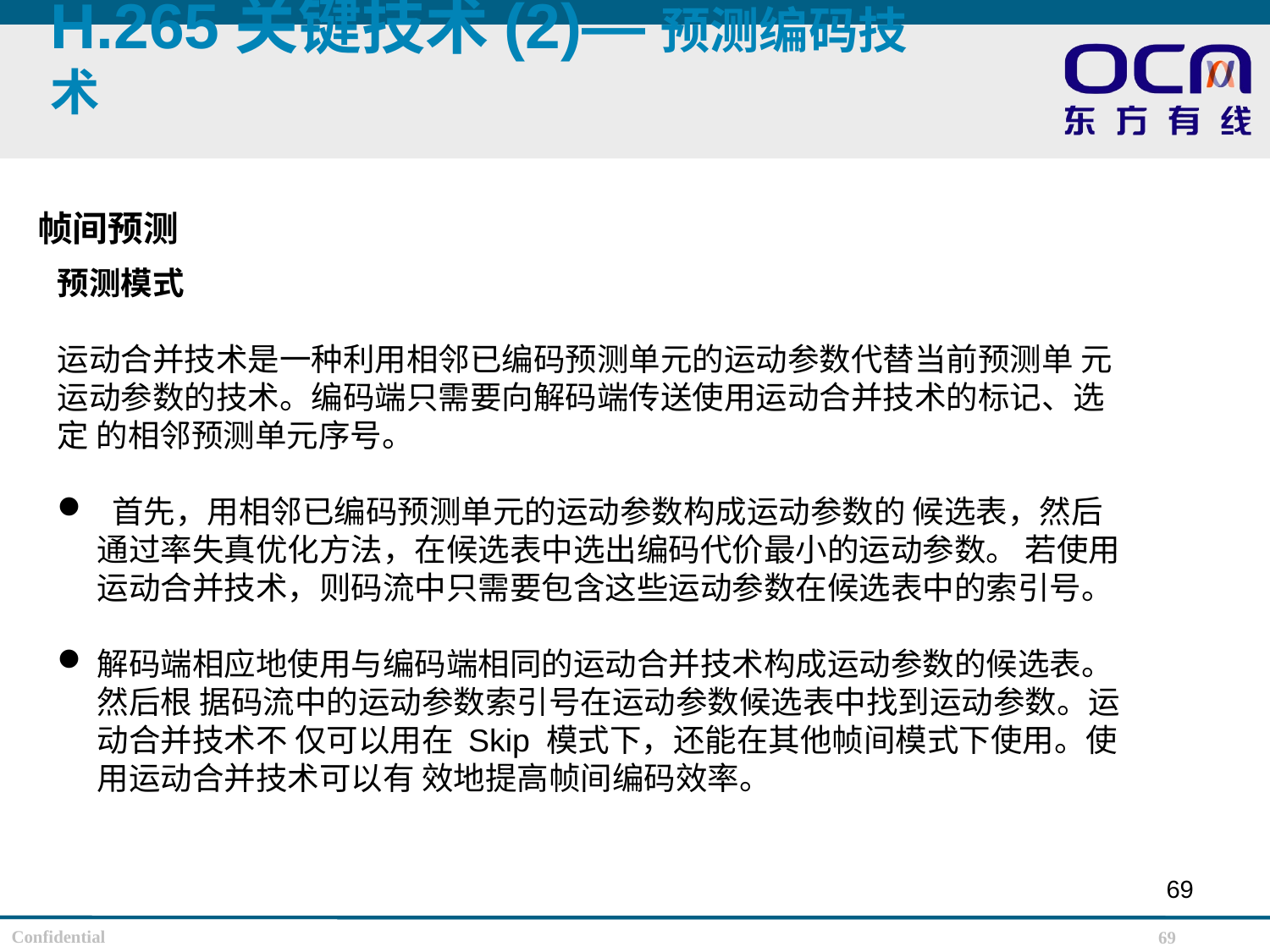

H.265关键技术(2)—预测编码技术
帧间预测
预测模式
运动合并技术是一种利用相邻已编码预测单元的运动参数代替当前预测单 元运动参数的技术。编码端只需要向解码端传送使用运动合并技术的标记、选定 的相邻预测单元序号。

 首先，用相邻已编码预测单元的运动参数构成运动参数的 候选表，然后通过率失真优化方法，在候选表中选出编码代价最小的运动参数。 若使用运动合并技术，则码流中只需要包含这些运动参数在候选表中的索引号。

解码端相应地使用与编码端相同的运动合并技术构成运动参数的候选表。然后根 据码流中的运动参数索引号在运动参数候选表中找到运动参数。运动合并技术不 仅可以用在 Skip 模式下，还能在其他帧间模式下使用。使用运动合并技术可以有 效地提高帧间编码效率。
69